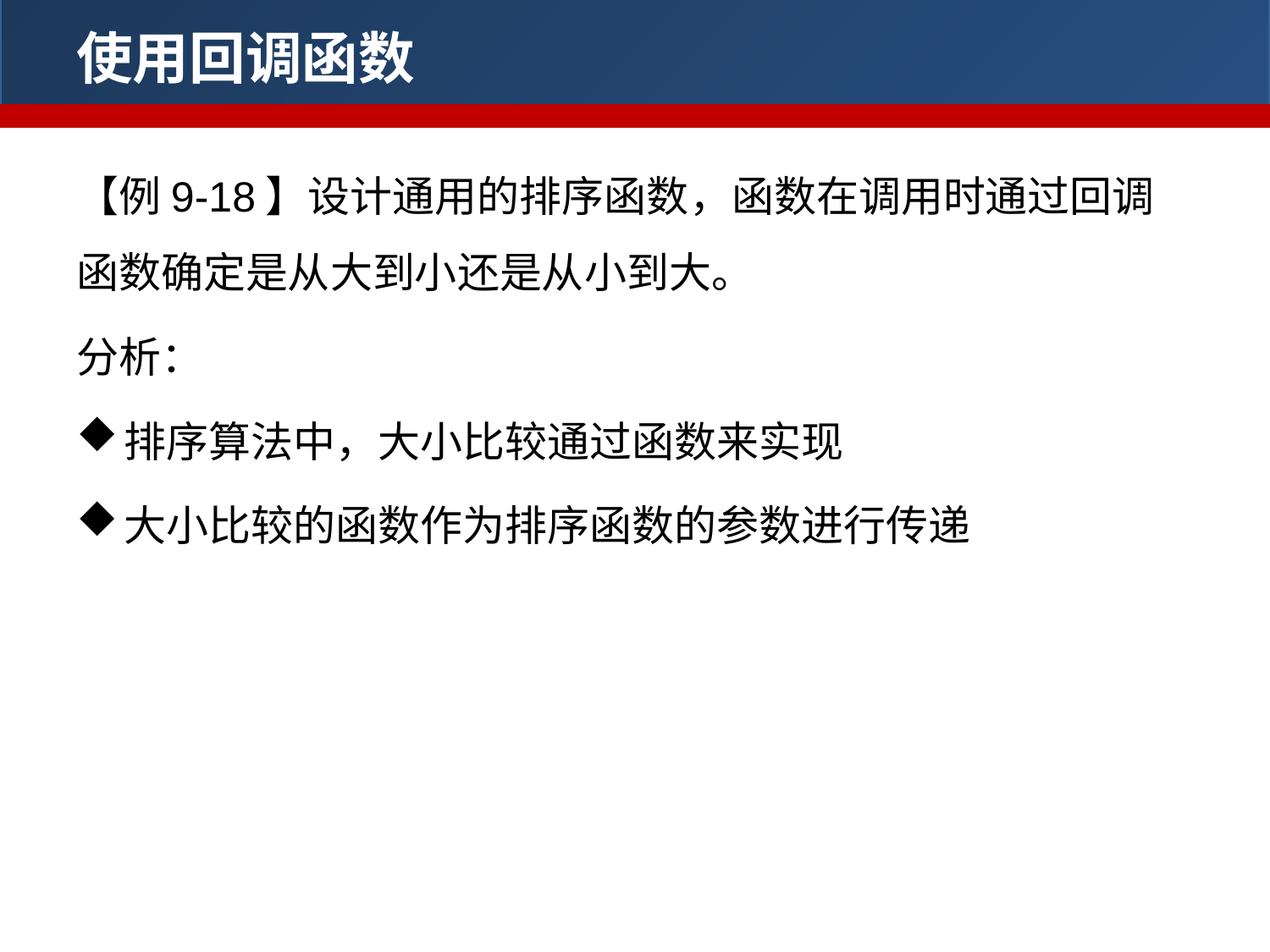

使用回调函数
【例9-18】设计通用的排序函数，函数在调用时通过回调函数确定是从大到小还是从小到大。
分析：
排序算法中，大小比较通过函数来实现
大小比较的函数作为排序函数的参数进行传递